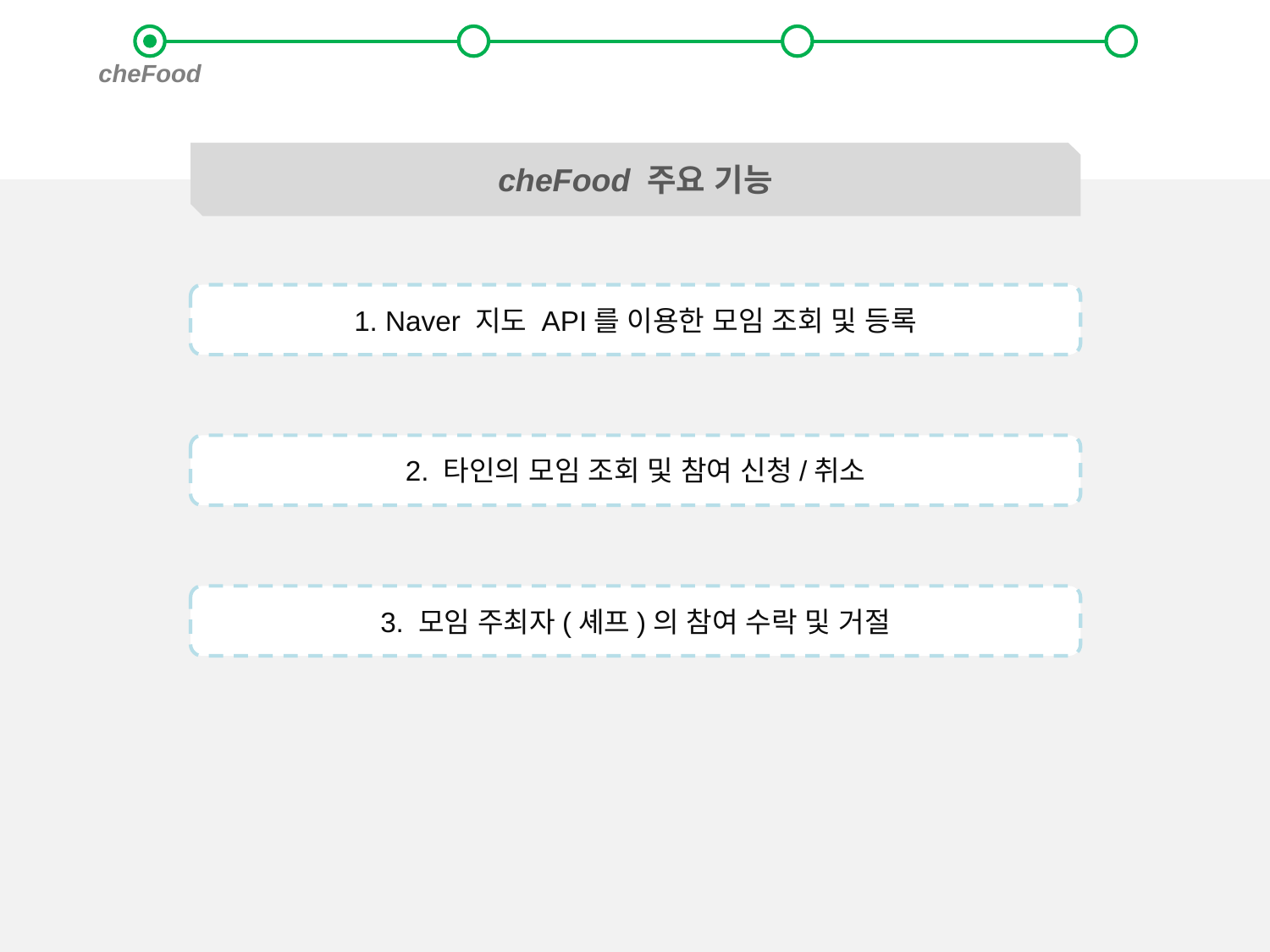

cheFood
cheFood 주요 기능

1. Naver 지도 API를 이용한 모임 조회 및 등록
2. 타인의 모임 조회 및 참여 신청/취소
3. 모임 주최자(셰프)의 참여 수락 및 거절